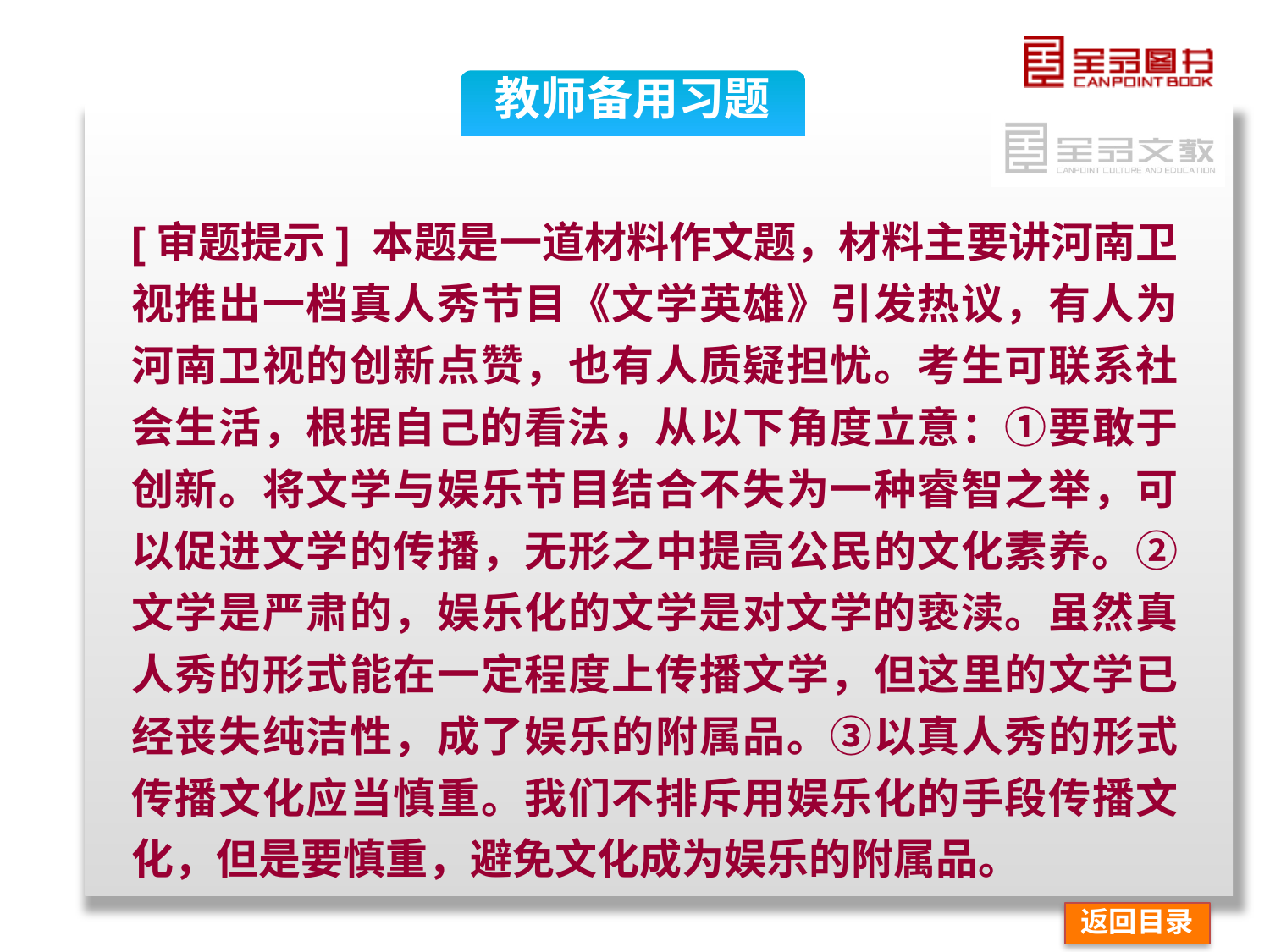

教师备用习题
[审题提示] 本题是一道材料作文题，材料主要讲河南卫视推出一档真人秀节目《文学英雄》引发热议，有人为河南卫视的创新点赞，也有人质疑担忧。考生可联系社会生活，根据自己的看法，从以下角度立意：①要敢于创新。将文学与娱乐节目结合不失为一种睿智之举，可以促进文学的传播，无形之中提高公民的文化素养。②文学是严肃的，娱乐化的文学是对文学的亵渎。虽然真人秀的形式能在一定程度上传播文学，但这里的文学已经丧失纯洁性，成了娱乐的附属品。③以真人秀的形式传播文化应当慎重。我们不排斥用娱乐化的手段传播文化，但是要慎重，避免文化成为娱乐的附属品。
返回目录